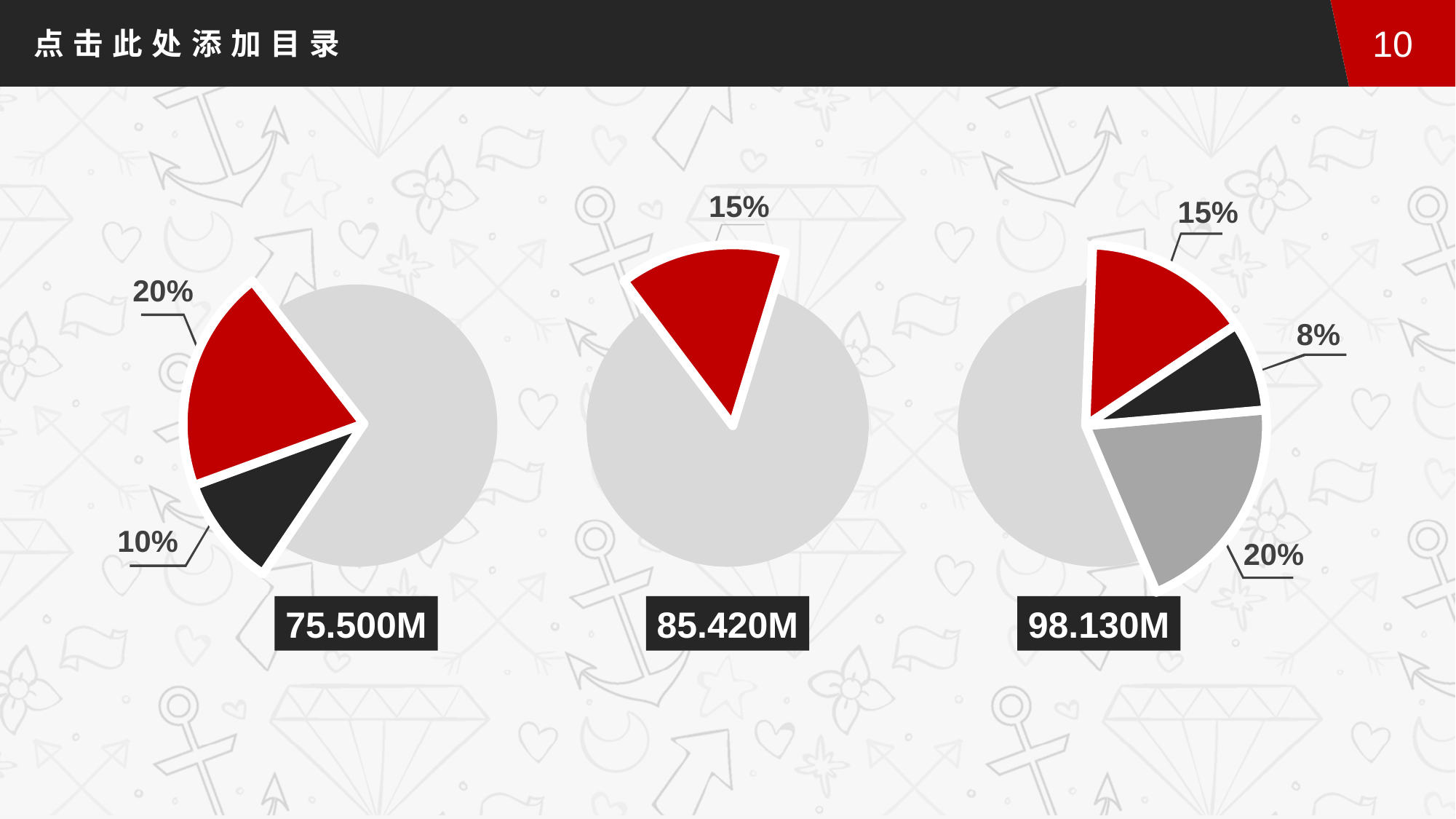

点击此处添加目录
10
15%
15%

### Chart

| Category | 销售额 |
|---|---|
| 第一季度 | 0.25 |
| 第二季度 | 0.45 |
| 第三季度 | 0.1 |
| 第四季度 | 0.2 |

### Chart

| Category | 销售额 |
|---|---|
| 第一季度 | 0.25 |
| 第二季度 | 0.4 |
| 第三季度 | 0.15 |
| 第四季度 | 0.2 |

### Chart

| Category | 销售额 |
|---|---|
| 第一季度 | 0.2 |
| 第二季度 | 0.57 |
| 第三季度 | 0.15 |
| 第四季度 | 0.08 |
20%

8%

10%
20%
75.500M
85.420M
98.130M